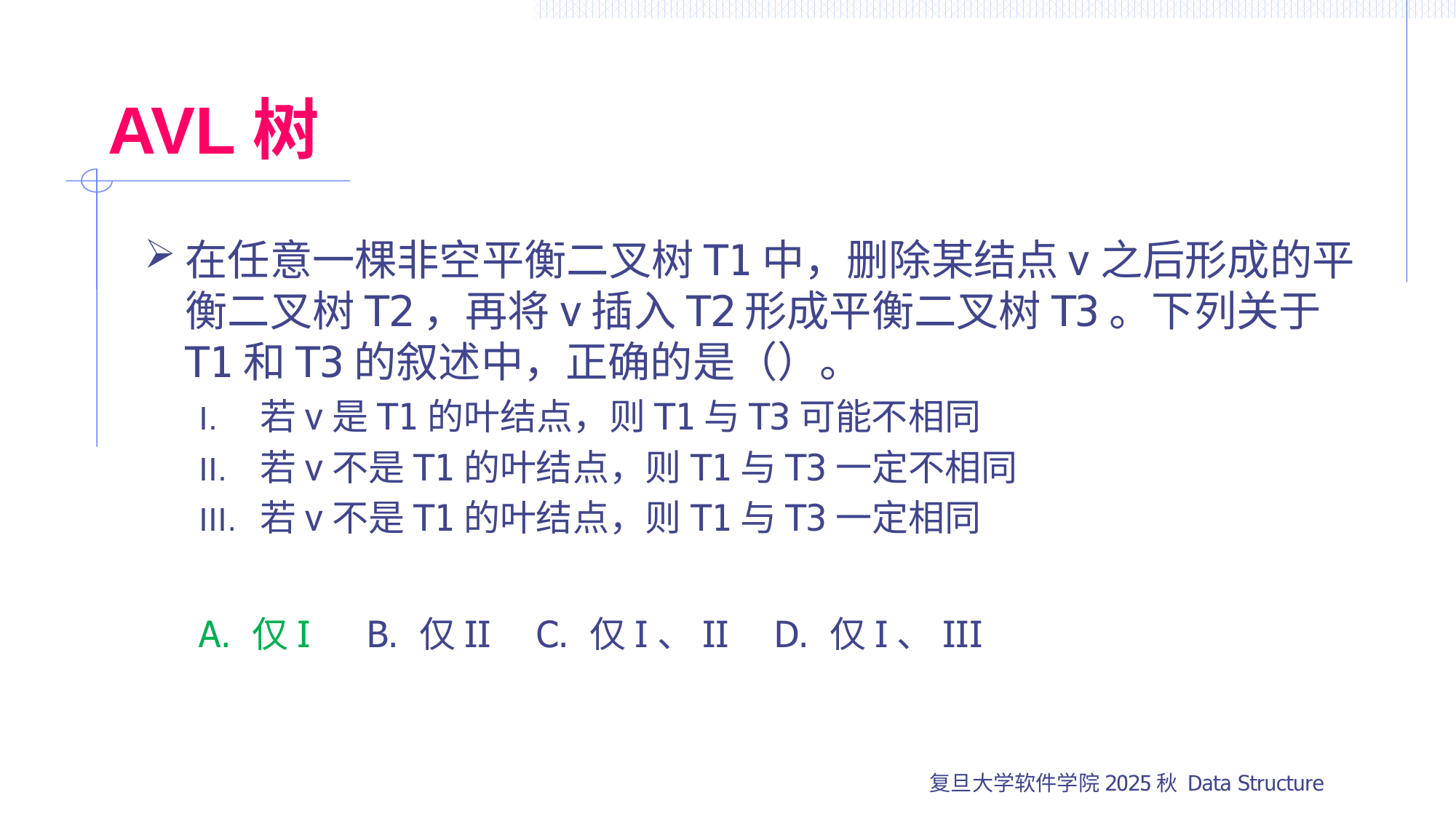

# AVL树
在任意一棵非空平衡二叉树T1中，删除某结点v之后形成的平衡二叉树T2，再将v插入T2形成平衡二叉树T3。下列关于T1和T3的叙述中，正确的是（）。
若v是T1的叶结点，则T1与T3可能不相同
若v不是T1的叶结点，则T1与T3一定不相同
若v不是T1的叶结点，则T1与T3一定相同

A. 仅I     B. 仅II    C. 仅I、II    D. 仅I、III